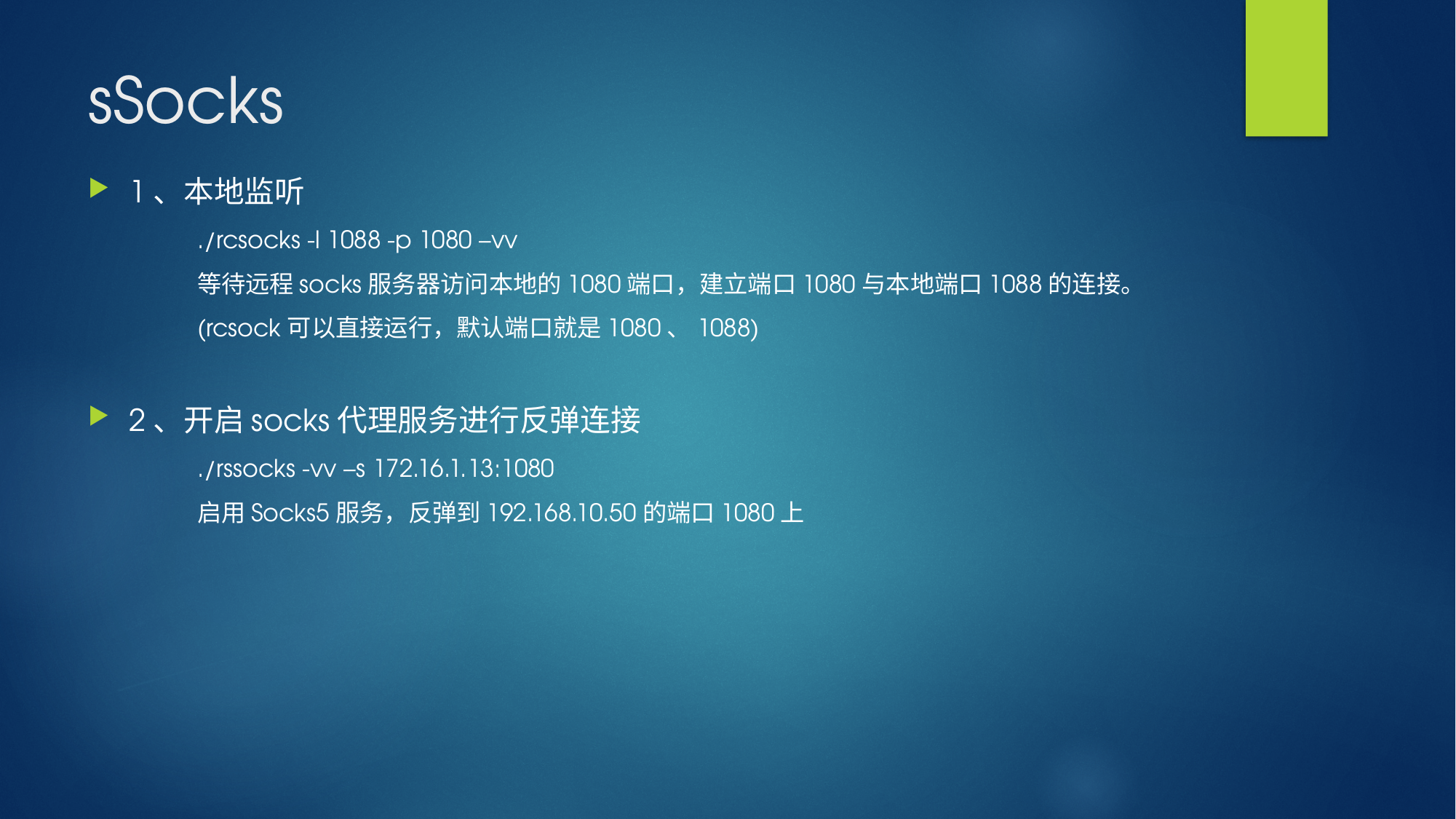

sSocks
1、本地监听
./rcsocks -l 1088 -p 1080 –vv
等待远程socks服务器访问本地的1080端口，建立端口1080与本地端口1088的连接。
(rcsock可以直接运行，默认端口就是1080、1088)

2、开启socks代理服务进行反弹连接
./rssocks -vv –s 172.16.1.13:1080
启用Socks5服务，反弹到192.168.10.50的端口1080上